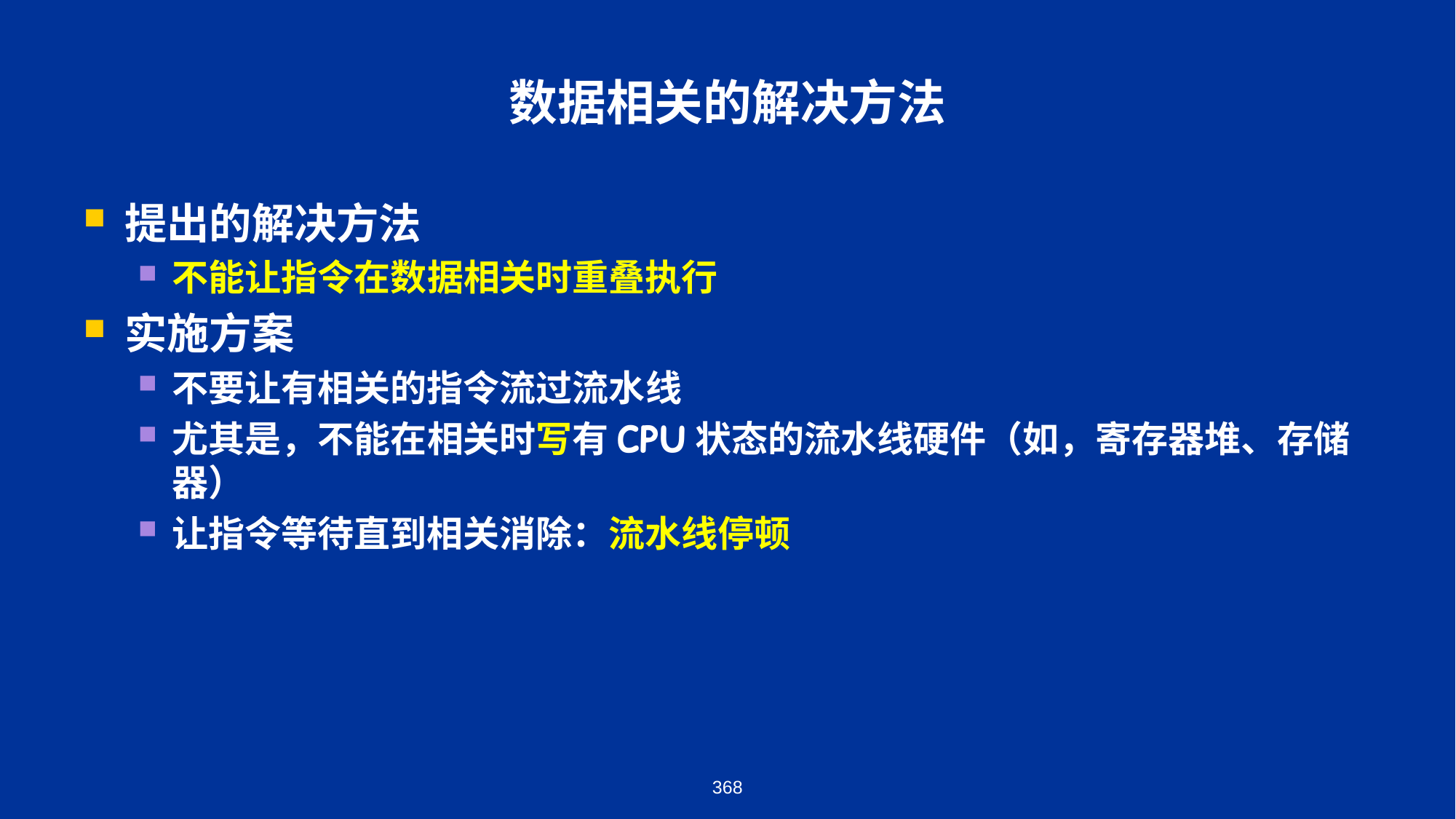

# 数据相关的解决方法
提出的解决方法
不能让指令在数据相关时重叠执行
实施方案
不要让有相关的指令流过流水线
尤其是，不能在相关时写有CPU状态的流水线硬件（如，寄存器堆、存储器）
让指令等待直到相关消除：流水线停顿
368